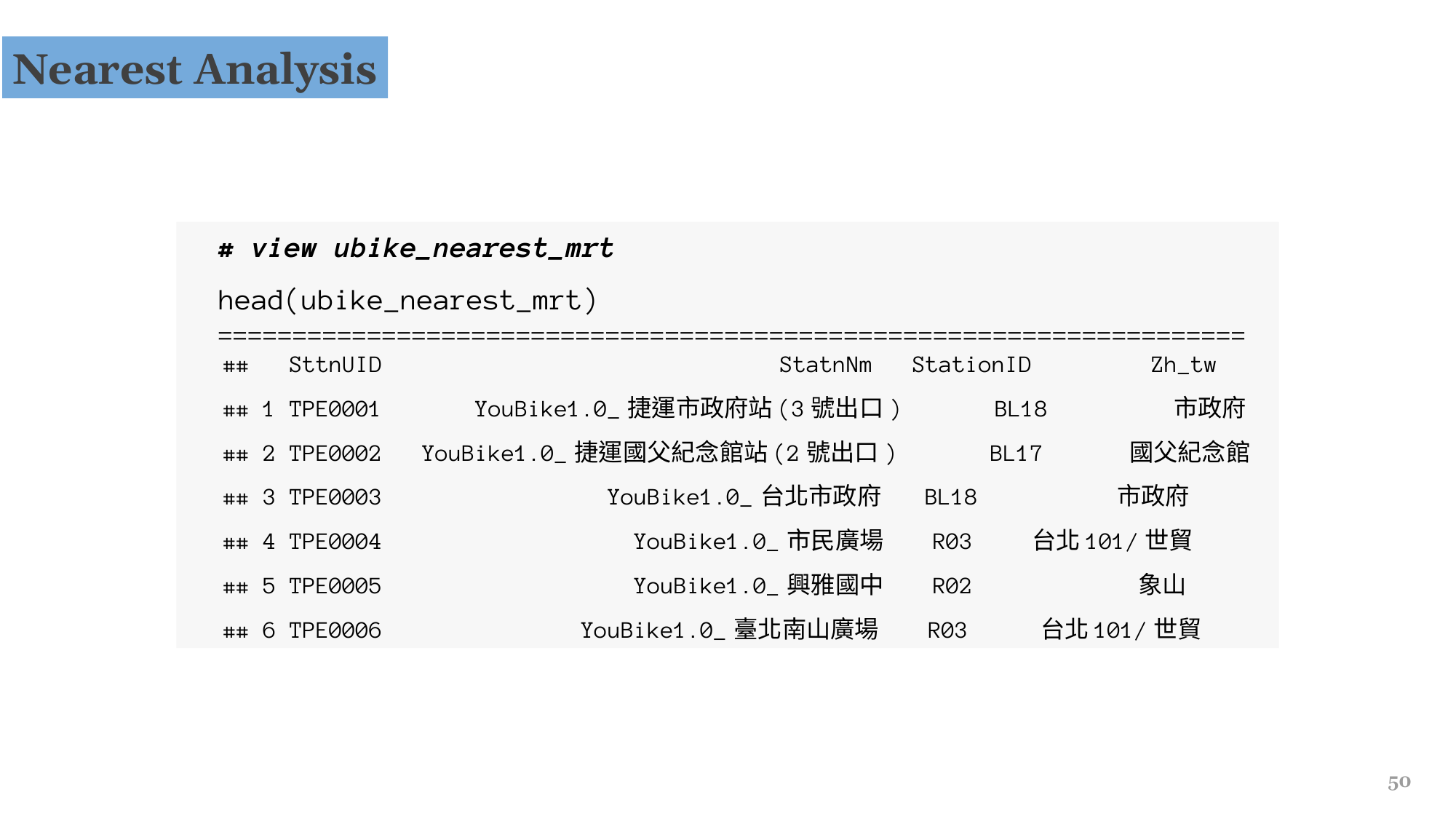

Nearest Analysis
# view ubike_nearest_mrt
head(ubike_nearest_mrt)
=====================================================================
##   SttnUID                              StatnNm   StationID         Zh_tw
## 1 TPE0001       YouBike1.0_捷運市政府站(3號出口)       BL18         市政府
## 2 TPE0002   YouBike1.0_捷運國父紀念館站(2號出口)       BL17      國父紀念館
## 3 TPE0003                 YouBike1.0_台北市政府       BL18          市政府
## 4 TPE0004                   YouBike1.0_市民廣場        R03    台北101/世貿
## 5 TPE0005                   YouBike1.0_興雅國中        R02            象山
## 6 TPE0006               YouBike1.0_臺北南山廣場        R03     台北101/世貿
50